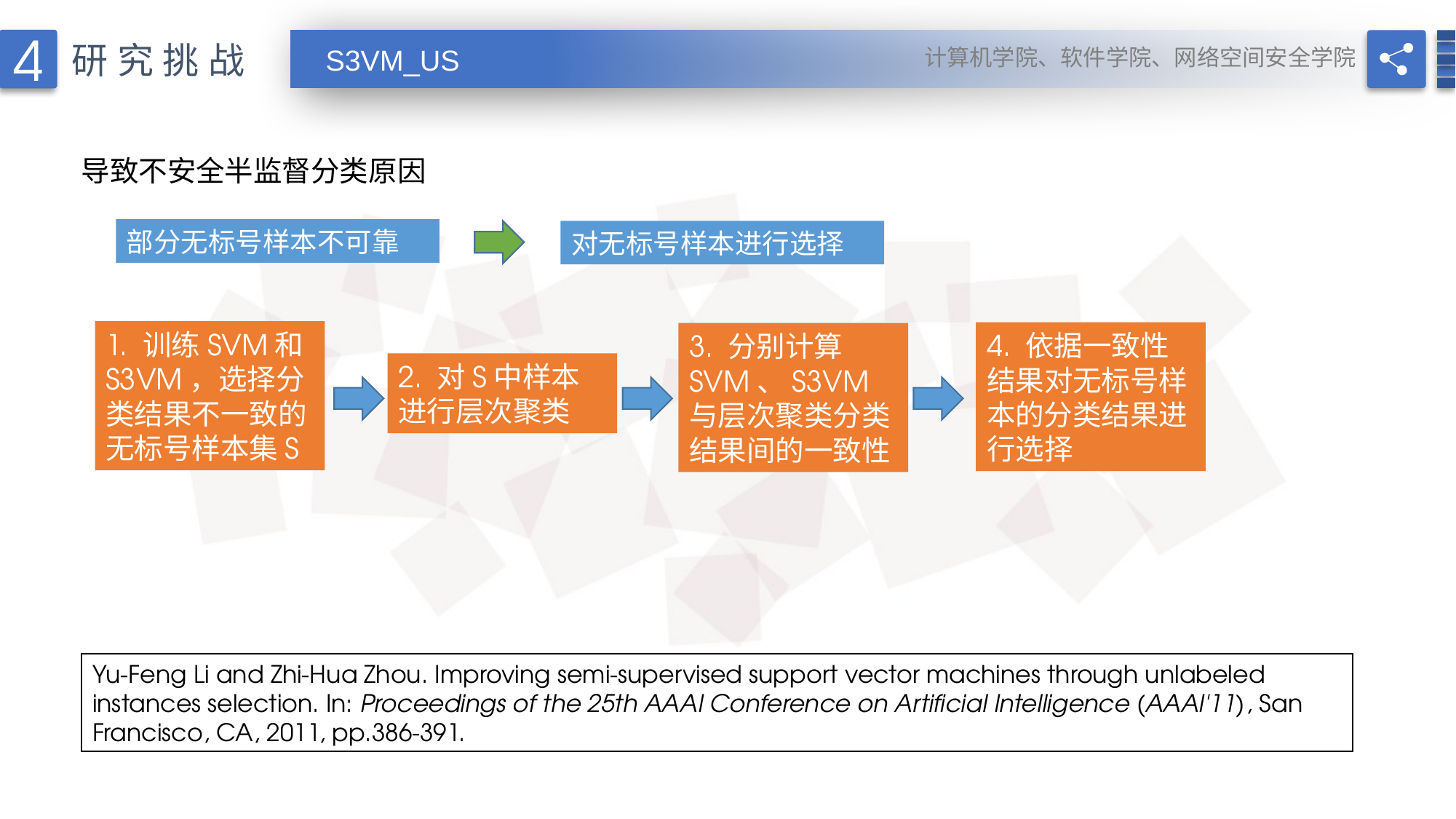

4

计算机学院、软件学院、网络空间安全学院
研究挑战
S3VM_US
导致不安全半监督分类原因

部分无标号样本不可靠

对无标号样本进行选择
1. 训练SVM和S3VM，选择分类结果不一致的无标号样本集S
4. 依据一致性结果对无标号样本的分类结果进行选择
3. 分别计算SVM、S3VM与层次聚类分类结果间的一致性
2. 对S中样本进行层次聚类

Yu-Feng Li and Zhi-Hua Zhou. Improving semi-supervised support vector machines through unlabeled instances selection. In: Proceedings of the 25th AAAI Conference on Artificial Intelligence (AAAI'11), San Francisco, CA, 2011, pp.386-391.